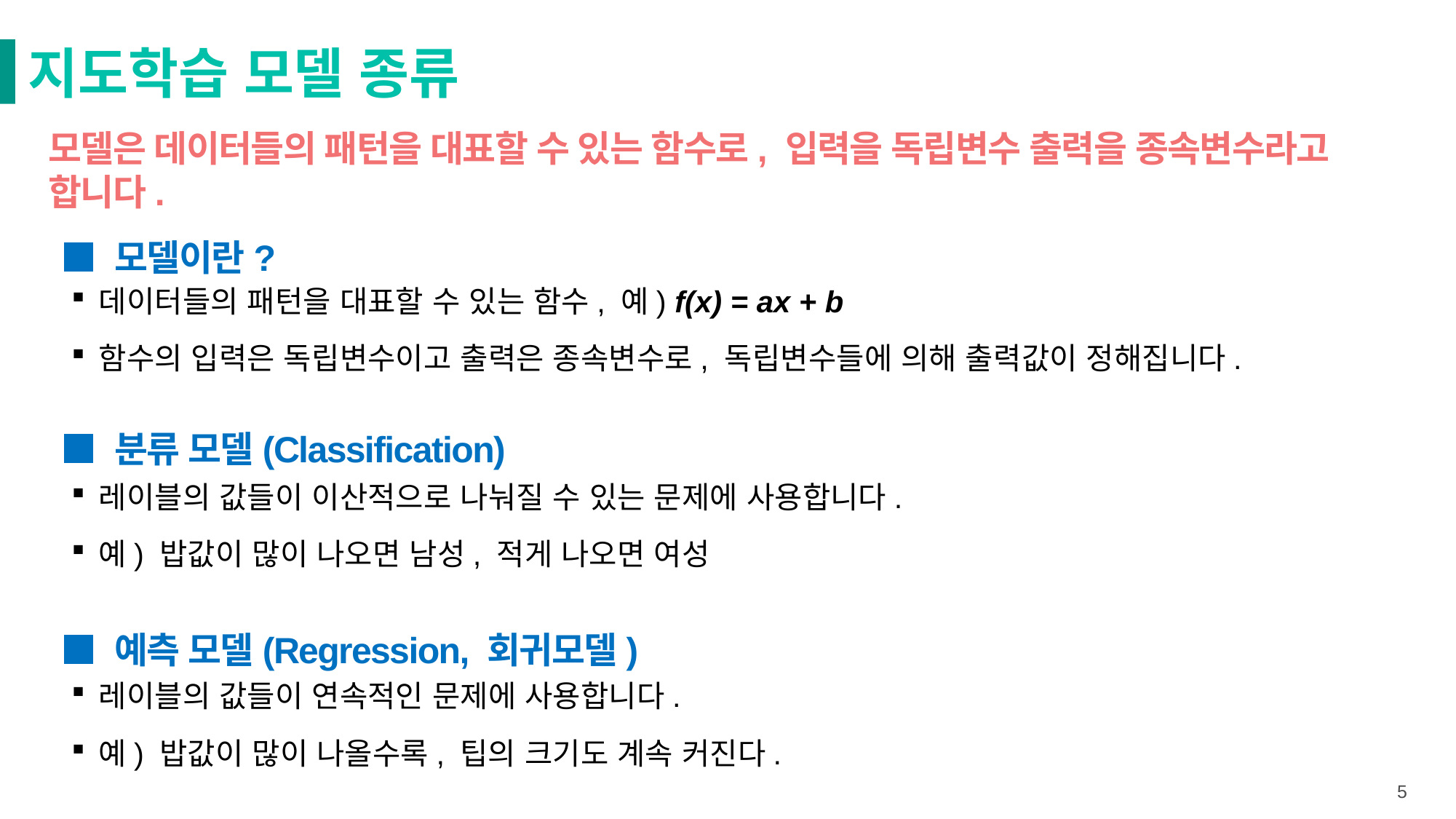

지도학습 모델 종류
모델은 데이터들의 패턴을 대표할 수 있는 함수로, 입력을 독립변수 출력을 종속변수라고 합니다.
■ 모델이란?
데이터들의 패턴을 대표할 수 있는 함수, 예) f(x) = ax + b
함수의 입력은 독립변수이고 출력은 종속변수로, 독립변수들에 의해 출력값이 정해집니다.
■ 분류 모델(Classification)
레이블의 값들이 이산적으로 나눠질 수 있는 문제에 사용합니다.
예) 밥값이 많이 나오면 남성, 적게 나오면 여성
■ 예측 모델(Regression, 회귀모델)
레이블의 값들이 연속적인 문제에 사용합니다.
예) 밥값이 많이 나올수록, 팁의 크기도 계속 커진다.